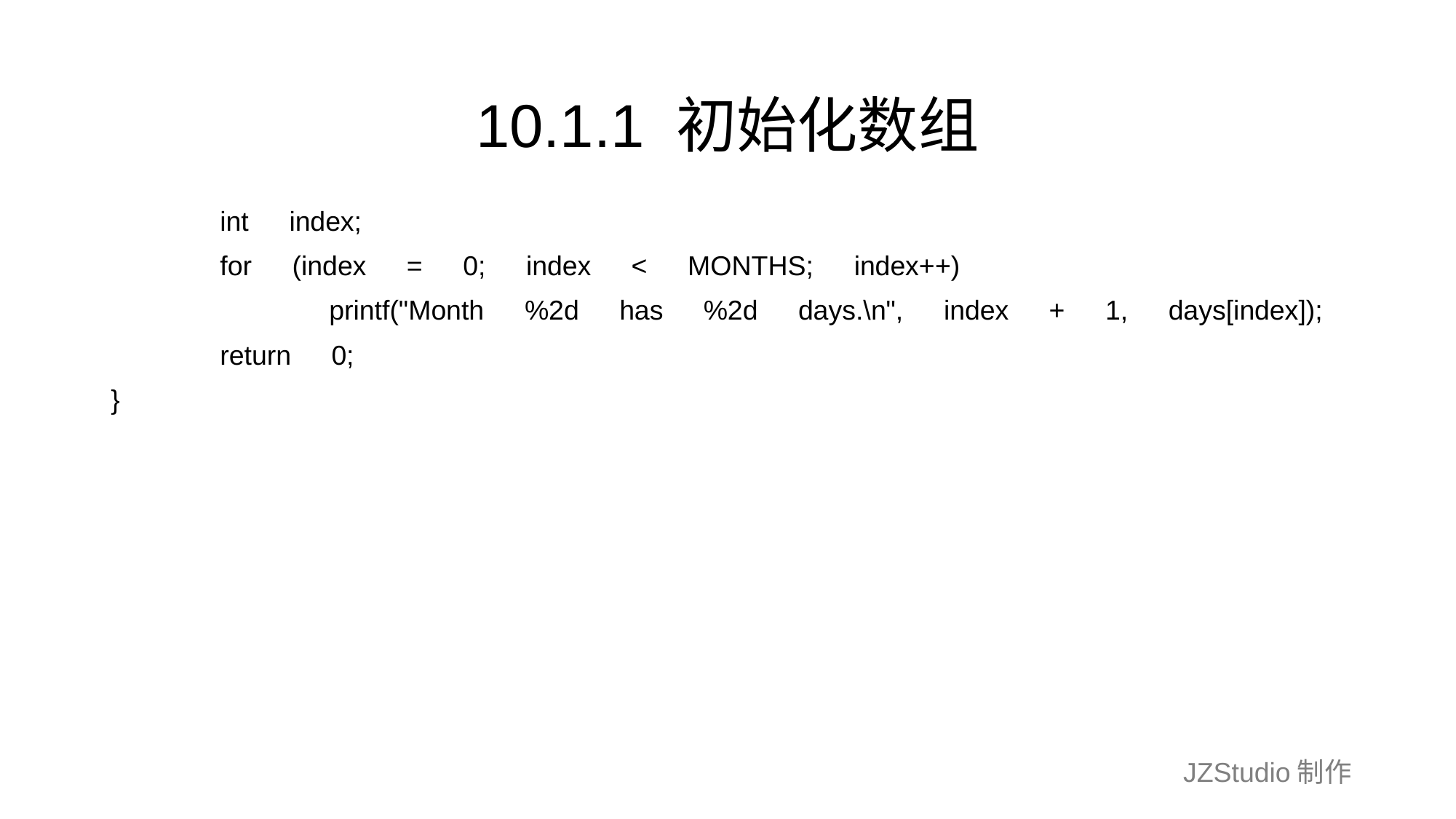

# 10.1.1 初始化数组
	int　index;
	for　(index　=　0;　index　<　MONTHS;　index++)
		printf("Month　%2d　has　%2d　days.\n",　index　+　1,　days[index]);
	return　0;
}